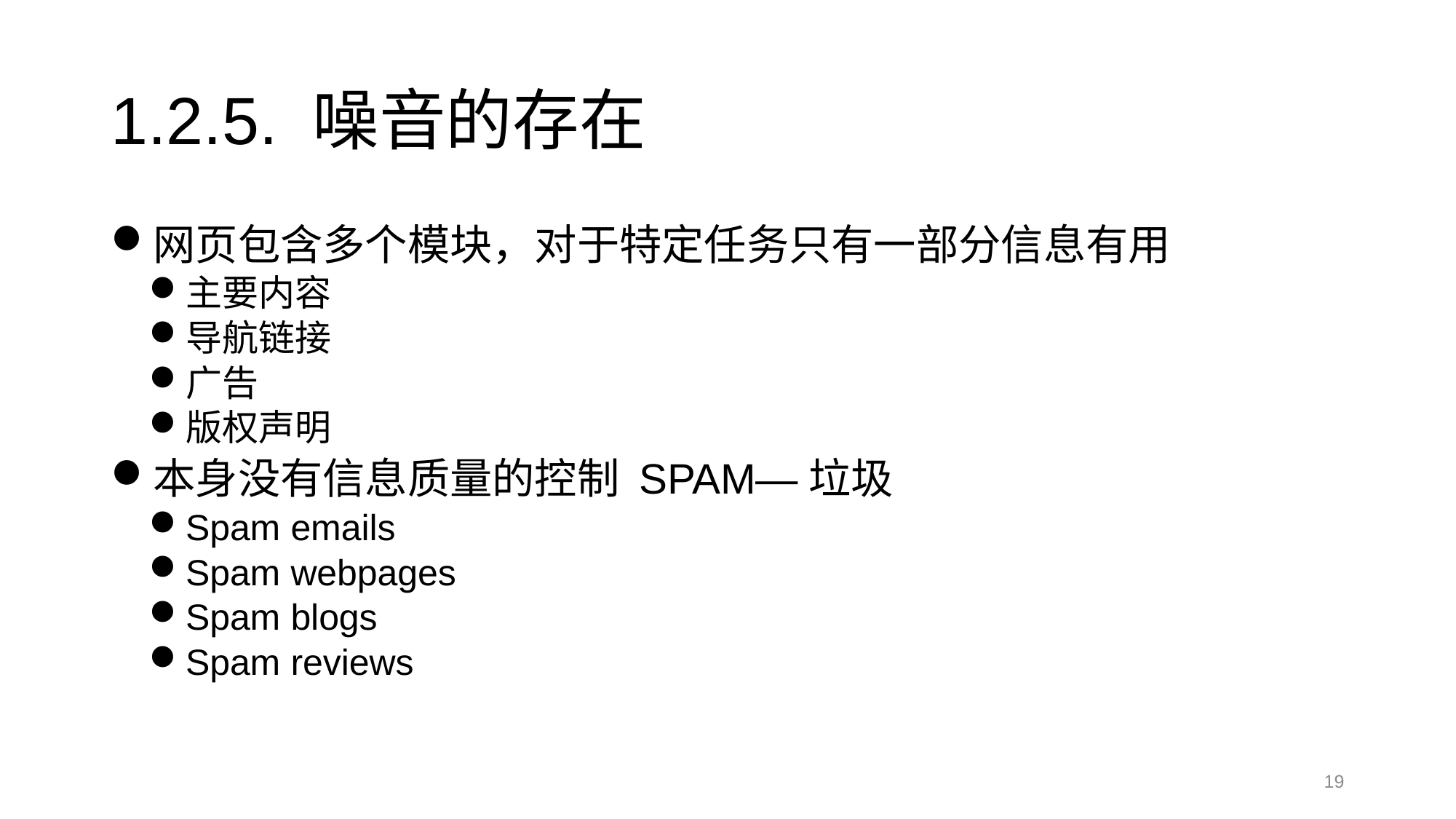

# 1.2.5. 噪音的存在
网页包含多个模块，对于特定任务只有一部分信息有用
主要内容
导航链接
广告
版权声明
本身没有信息质量的控制 SPAM—垃圾
Spam emails
Spam webpages
Spam blogs
Spam reviews
19